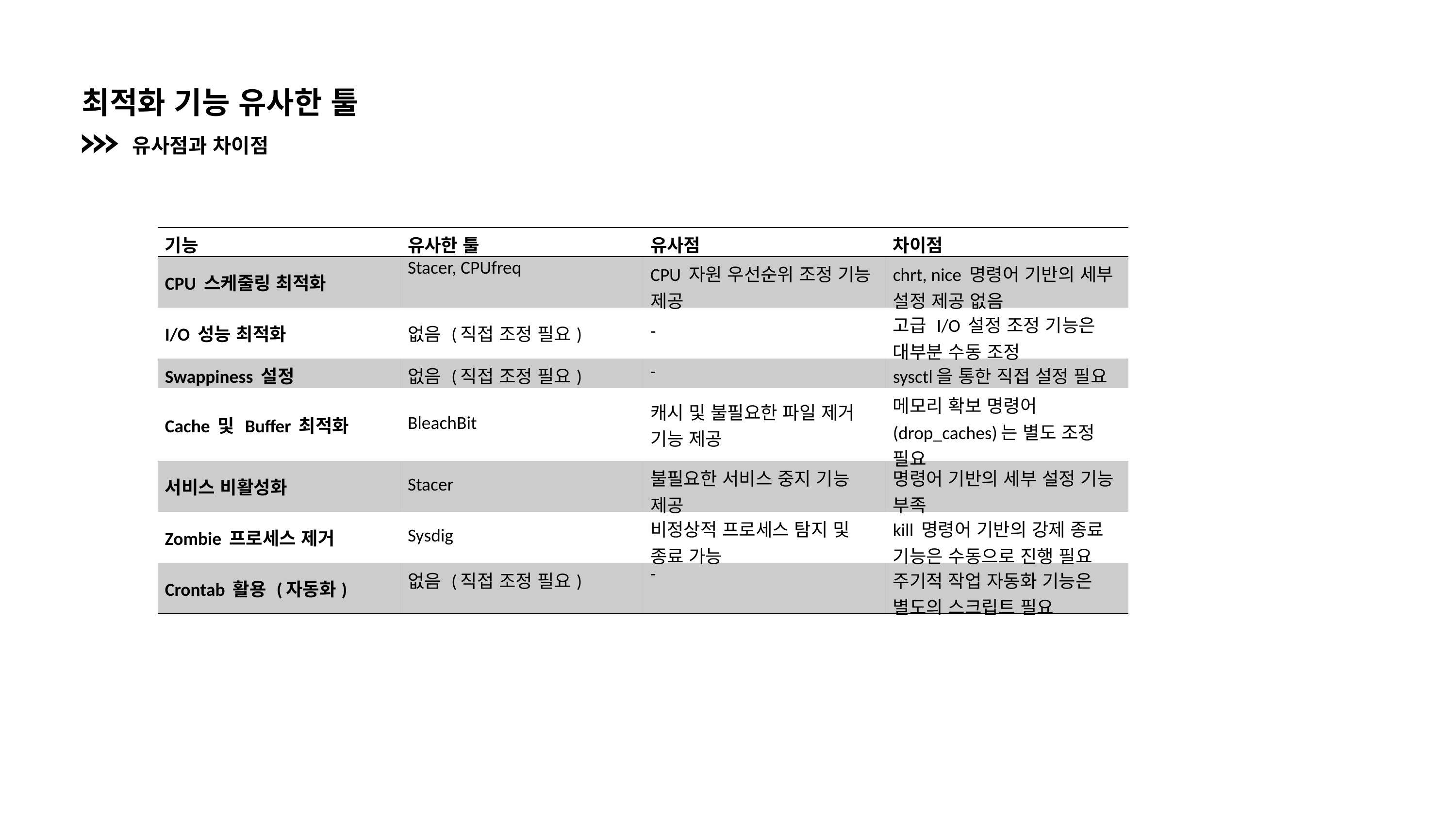

최적화 기능 유사한 툴
유사점과 차이점

| 기능 | 유사한 툴 | 유사점 | 차이점 |
| --- | --- | --- | --- |
| CPU 스케줄링 최적화 | Stacer, CPUfreq | CPU 자원 우선순위 조정 기능 제공 | chrt, nice 명령어 기반의 세부 설정 제공 없음 |
| I/O 성능 최적화 | 없음 (직접 조정 필요) | - | 고급 I/O 설정 조정 기능은 대부분 수동 조정 |
| Swappiness 설정 | 없음 (직접 조정 필요) | - | sysctl을 통한 직접 설정 필요 |
| Cache 및 Buffer 최적화 | BleachBit | 캐시 및 불필요한 파일 제거 기능 제공 | 메모리 확보 명령어 (drop\_caches)는 별도 조정 필요 |
| 서비스 비활성화 | Stacer | 불필요한 서비스 중지 기능 제공 | 명령어 기반의 세부 설정 기능 부족 |
| Zombie 프로세스 제거 | Sysdig | 비정상적 프로세스 탐지 및 종료 가능 | kill 명령어 기반의 강제 종료 기능은 수동으로 진행 필요 |
| Crontab 활용 (자동화) | 없음 (직접 조정 필요) | - | 주기적 작업 자동화 기능은 별도의 스크립트 필요 |